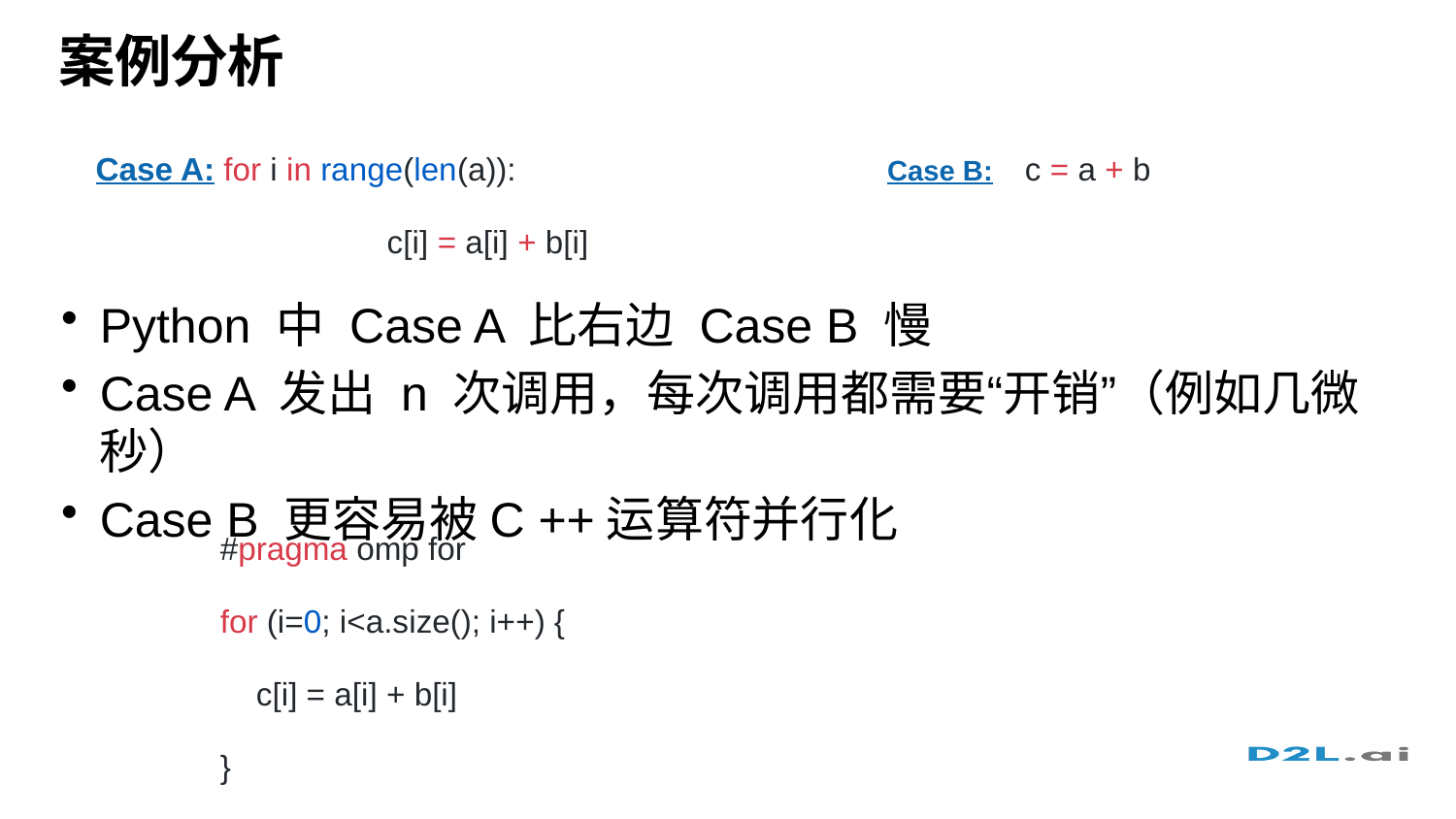

# 案例分析
Case A: for i in range(len(a)):
    		c[i] = a[i] + b[i]
Case B:    c = a + b

Python 中 Case A 比右边 Case B 慢
Case A 发出 n 次调用，每次调用都需要“开销”（例如几微秒）
Case B 更容易被C ++运算符并行化
#pragma omp for
for (i=0; i<a.size(); i++) {
    c[i] = a[i] + b[i]
}